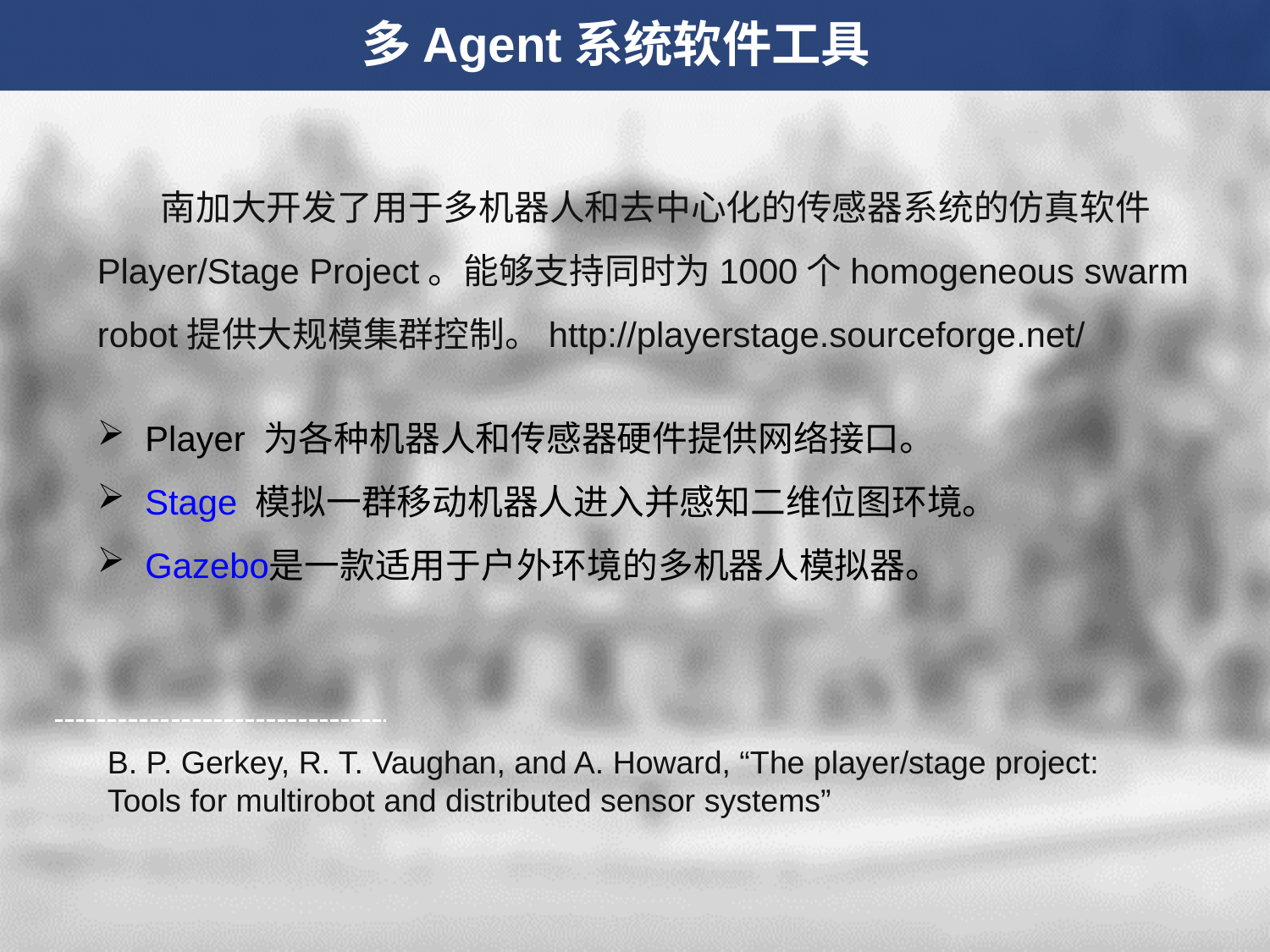

多Agent系统软件工具
       南加大开发了用于多机器人和去中心化的传感器系统的仿真软件Player/Stage Project。能够支持同时为1000个homogeneous swarm robot提供大规模集群控制。http://playerstage.sourceforge.net/
Player 为各种机器人和传感器硬件提供网络接口。
Stage 模拟一群移动机器人进入并感知二维位图环境。
Gazebo是一款适用于户外环境的多机器人模拟器。
B. P. Gerkey, R. T. Vaughan, and A. Howard, “The player/stage project: Tools for multirobot and distributed sensor systems”